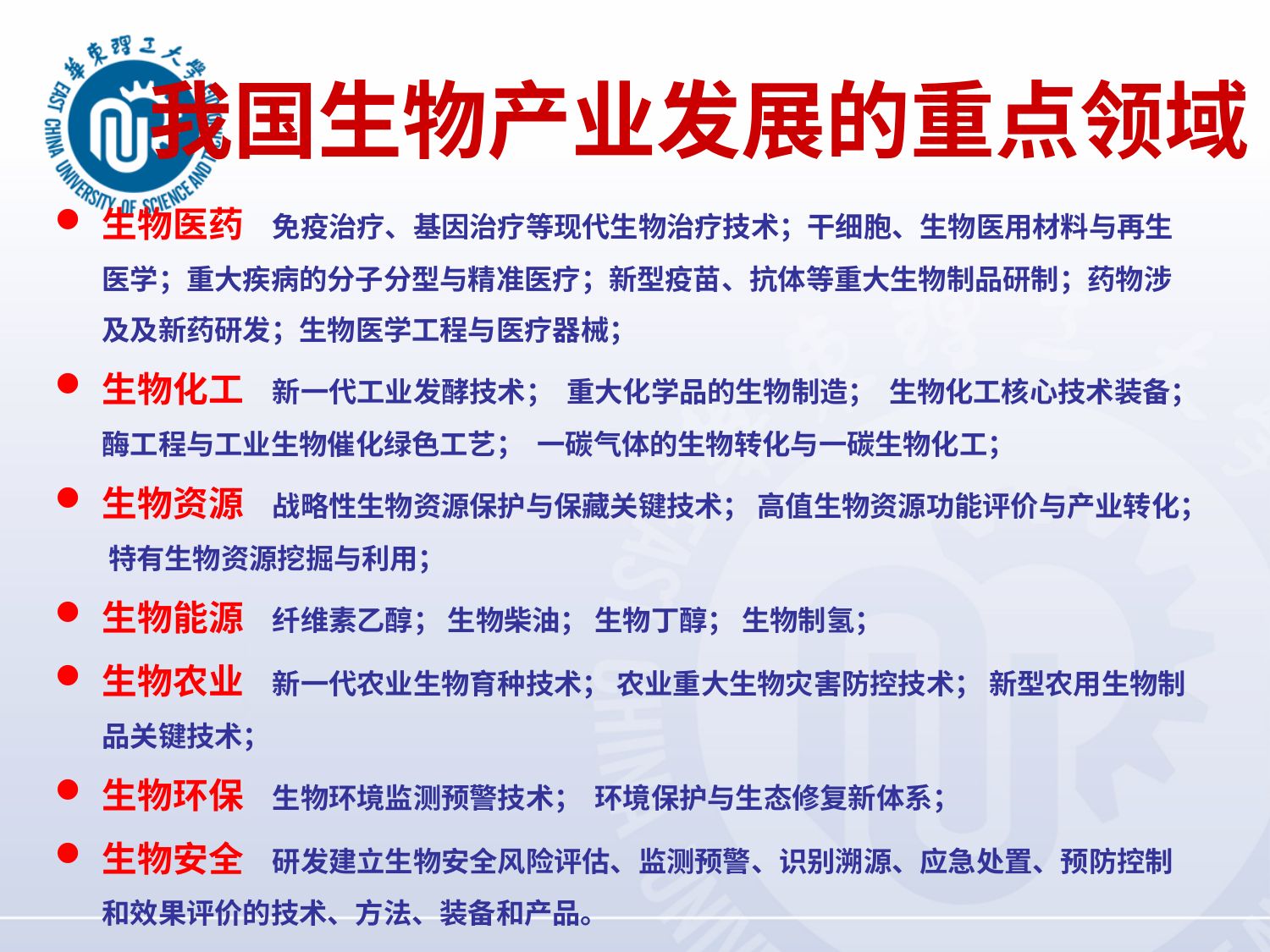

# 我国生物产业发展的重点领域
生物医药    免疫治疗、基因治疗等现代生物治疗技术；干细胞、生物医用材料与再生医学；重大疾病的分子分型与精准医疗；新型疫苗、抗体等重大生物制品研制；药物涉及及新药研发；生物医学工程与医疗器械；
生物化工    新一代工业发酵技术；  重大化学品的生物制造；  生物化工核心技术装备；酶工程与工业生物催化绿色工艺；  一碳气体的生物转化与一碳生物化工；
生物资源    战略性生物资源保护与保藏关键技术； 高值生物资源功能评价与产业转化； 特有生物资源挖掘与利用；
生物能源    纤维素乙醇； 生物柴油； 生物丁醇； 生物制氢；
生物农业    新一代农业生物育种技术； 农业重大生物灾害防控技术； 新型农用生物制品关键技术；
生物环保    生物环境监测预警技术；  环境保护与生态修复新体系；
生物安全    研发建立生物安全风险评估、监测预警、识别溯源、应急处置、预防控制和效果评价的技术、方法、装备和产品。